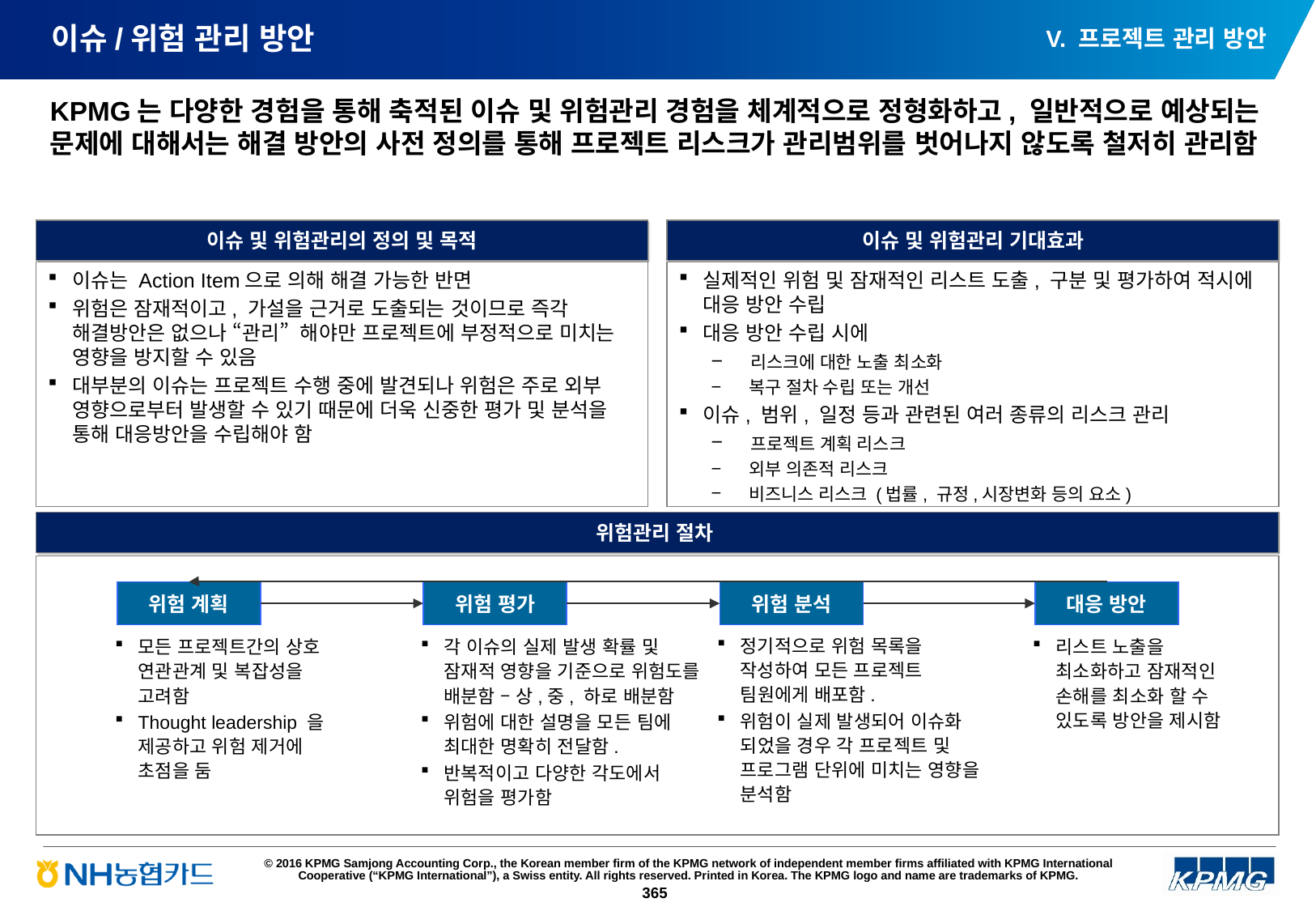

V. 프로젝트 관리 방안
# 이슈/위험 관리 방안
KPMG는 다양한 경험을 통해 축적된 이슈 및 위험관리 경험을 체계적으로 정형화하고, 일반적으로 예상되는 문제에 대해서는 해결 방안의 사전 정의를 통해 프로젝트 리스크가 관리범위를 벗어나지 않도록 철저히 관리함
이슈 및 위험관리의 정의 및 목적
이슈 및 위험관리 기대효과
이슈는 Action Item으로 의해 해결 가능한 반면
위험은 잠재적이고, 가설을 근거로 도출되는 것이므로 즉각 해결방안은 없으나 “관리”  해야만 프로젝트에 부정적으로 미치는 영향을 방지할 수 있음
대부분의 이슈는 프로젝트 수행 중에 발견되나 위험은 주로 외부 영향으로부터 발생할 수 있기 때문에 더욱 신중한 평가 및 분석을 통해 대응방안을 수립해야 함
실제적인 위험 및 잠재적인 리스트 도출, 구분 및 평가하여 적시에 대응 방안 수립
대응 방안 수립 시에
 리스크에 대한 노출 최소화
 복구 절차 수립 또는 개선
이슈, 범위, 일정 등과 관련된 여러 종류의 리스크 관리
 프로젝트 계획 리스크
 외부 의존적 리스크
 비즈니스 리스크 (법률, 규정,시장변화 등의 요소)
위험관리 절차

위험 계획
위험 평가
위험 분석
대응 방안
정기적으로 위험 목록을 작성하여 모든 프로젝트 팀원에게 배포함.
위험이 실제 발생되어 이슈화 되었을 경우 각 프로젝트 및 프로그램 단위에 미치는 영향을 분석함
모든 프로젝트간의 상호 연관관계 및 복잡성을 고려함
Thought leadership 을 제공하고 위험 제거에 초점을 둠
각 이슈의 실제 발생 확률 및 잠재적 영향을 기준으로 위험도를 배분함 – 상,중, 하로 배분함
위험에 대한 설명을 모든 팀에 최대한 명확히 전달함.
반복적이고 다양한 각도에서 위험을 평가함
리스트 노출을 최소화하고 잠재적인 손해를 최소화 할 수 있도록 방안을 제시함